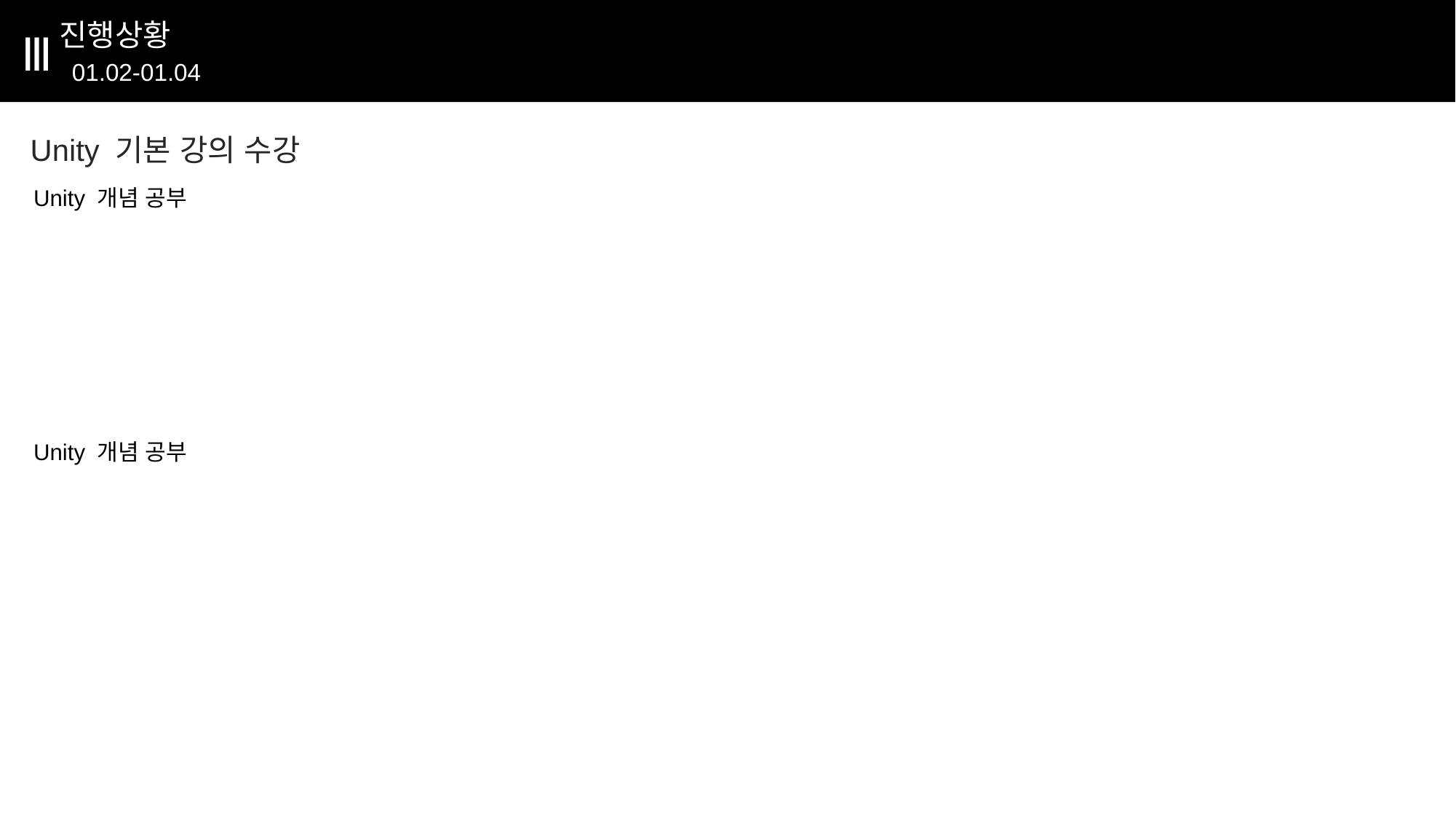

# 진행상황
Ⅲ
01.02-01.04
Unity 기본 강의 수강
Unity 개념 공부
Unity 개념 공부